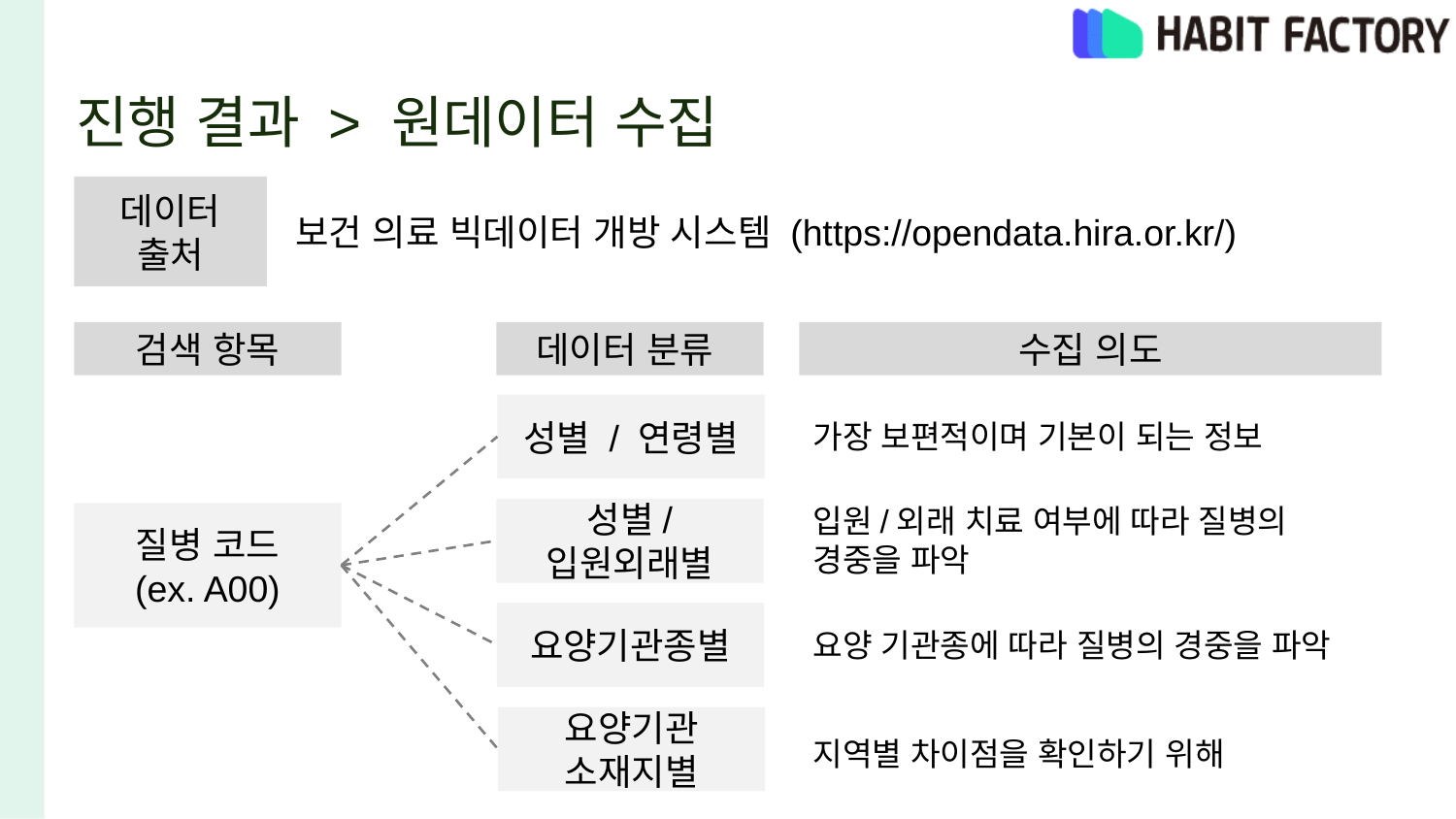

# 진행 결과 > 원데이터 수집
데이터
출처
보건 의료 빅데이터 개방 시스템 (https://opendata.hira.or.kr/)
검색 항목
데이터 분류
수집 의도
성별 / 연령별
가장 보편적이며 기본이 되는 정보
성별/ 입원외래별
입원/외래 치료 여부에 따라 질병의 경중을 파악
질병 코드
(ex. A00)
요양기관종별
요양 기관종에 따라 질병의 경중을 파악
요양기관 소재지별
지역별 차이점을 확인하기 위해